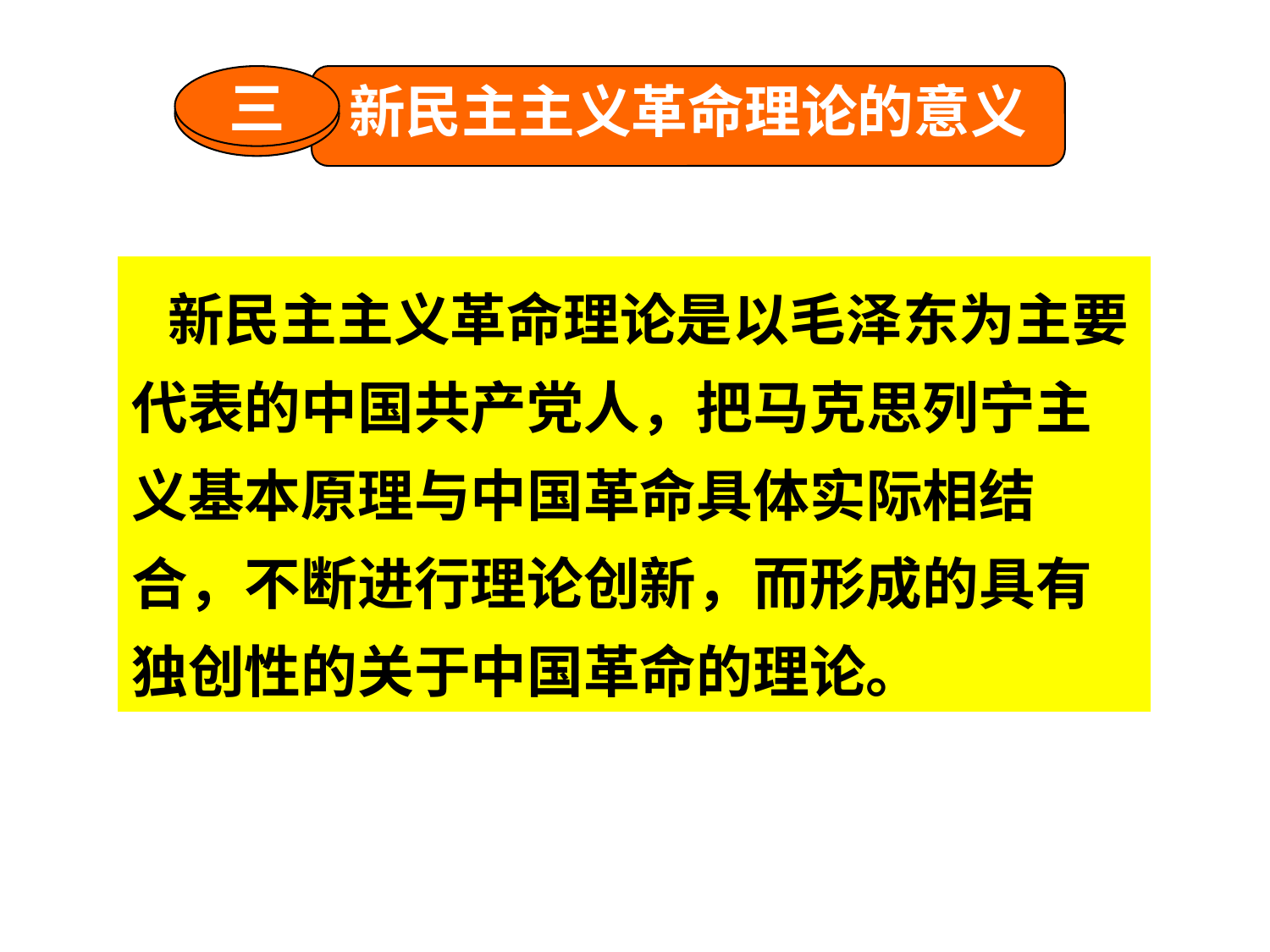

三

新民主主义革命理论的意义
    新民主主义革命理论是以毛泽东为主要代表的中国共产党人，把马克思列宁主义基本原理与中国革命具体实际相结合，不断进行理论创新，而形成的具有独创性的关于中国革命的理论。